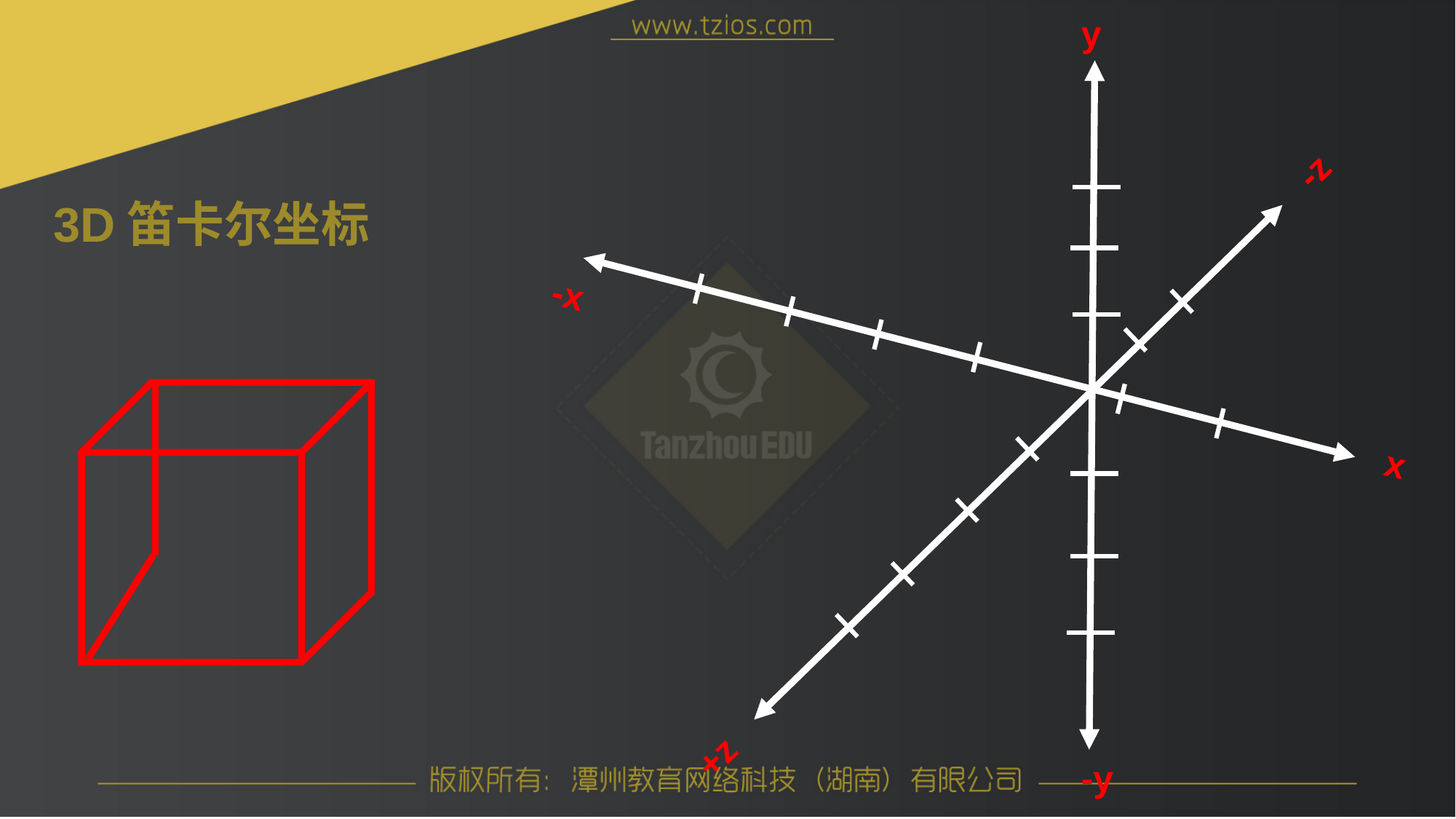

y
-z
+z
-x
x
-y
3D笛卡尔坐标